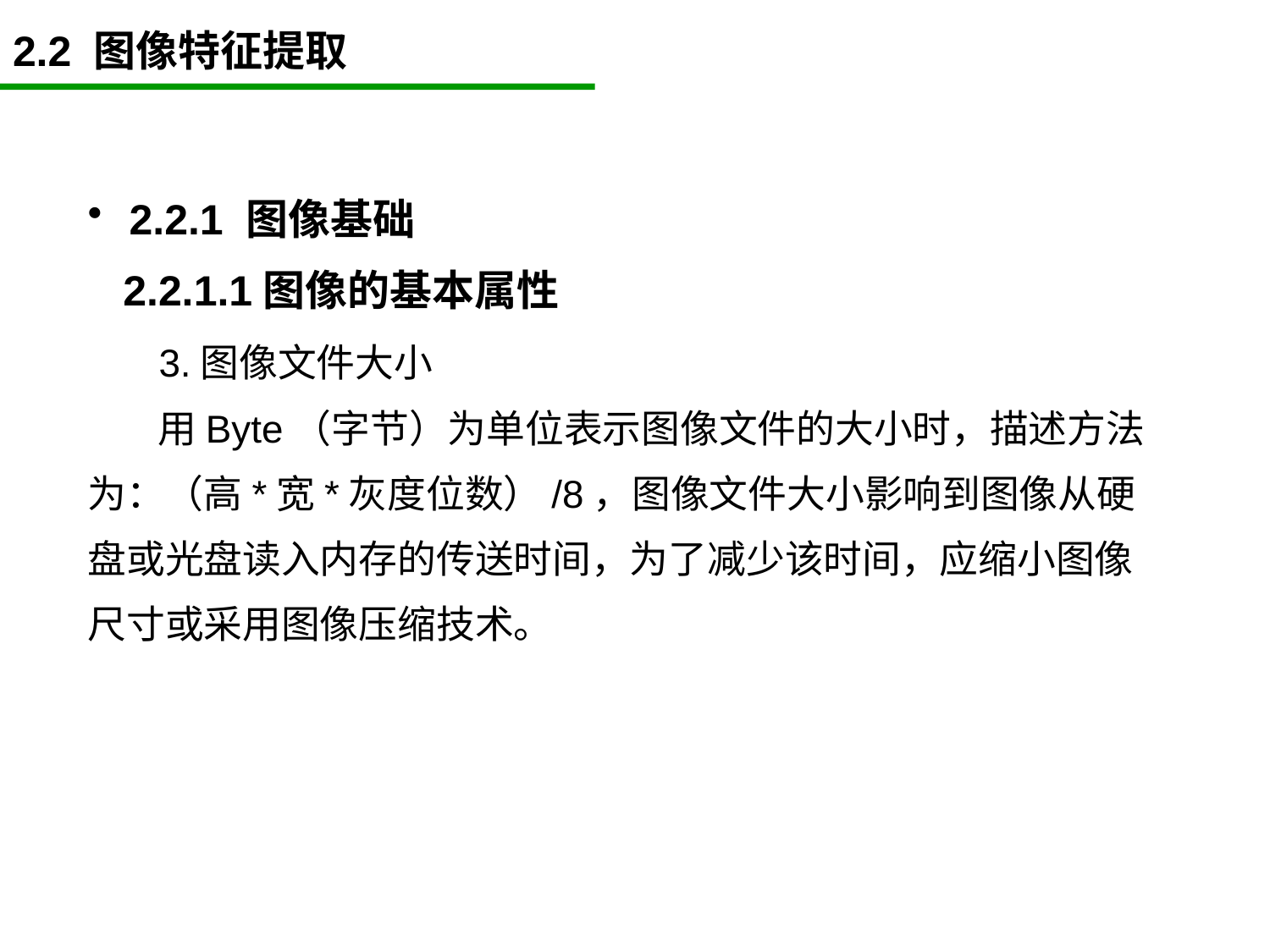

# 2.2 图像特征提取
2.2.1 图像基础
   2.2.1.1图像的基本属性
      3.图像文件大小
       用Byte（字节）为单位表示图像文件的大小时，描述方法为：（高*宽*灰度位数）/8，图像文件大小影响到图像从硬盘或光盘读入内存的传送时间，为了减少该时间，应缩小图像尺寸或采用图像压缩技术。